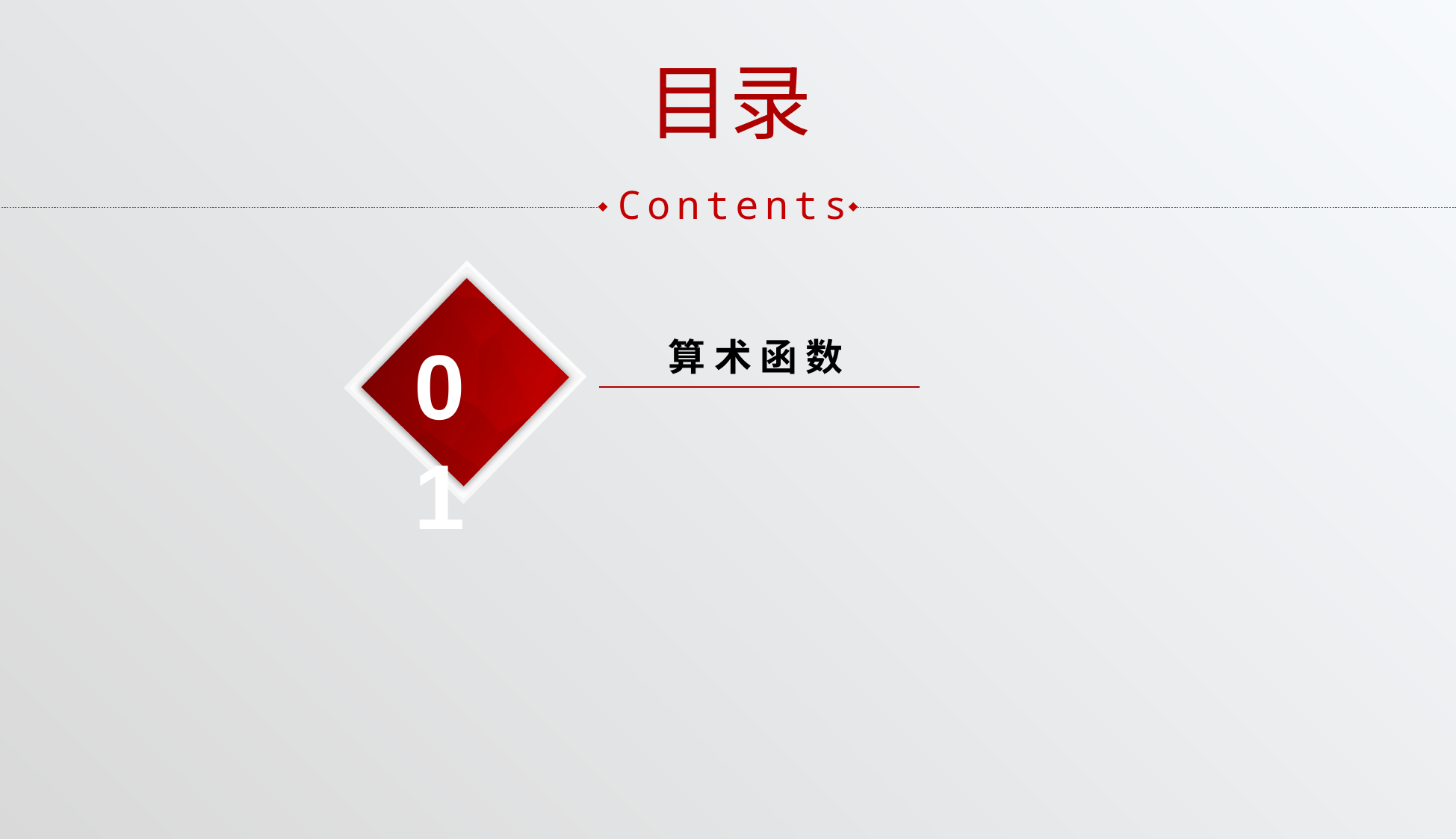

目录
Contents

01
算 术 函 数